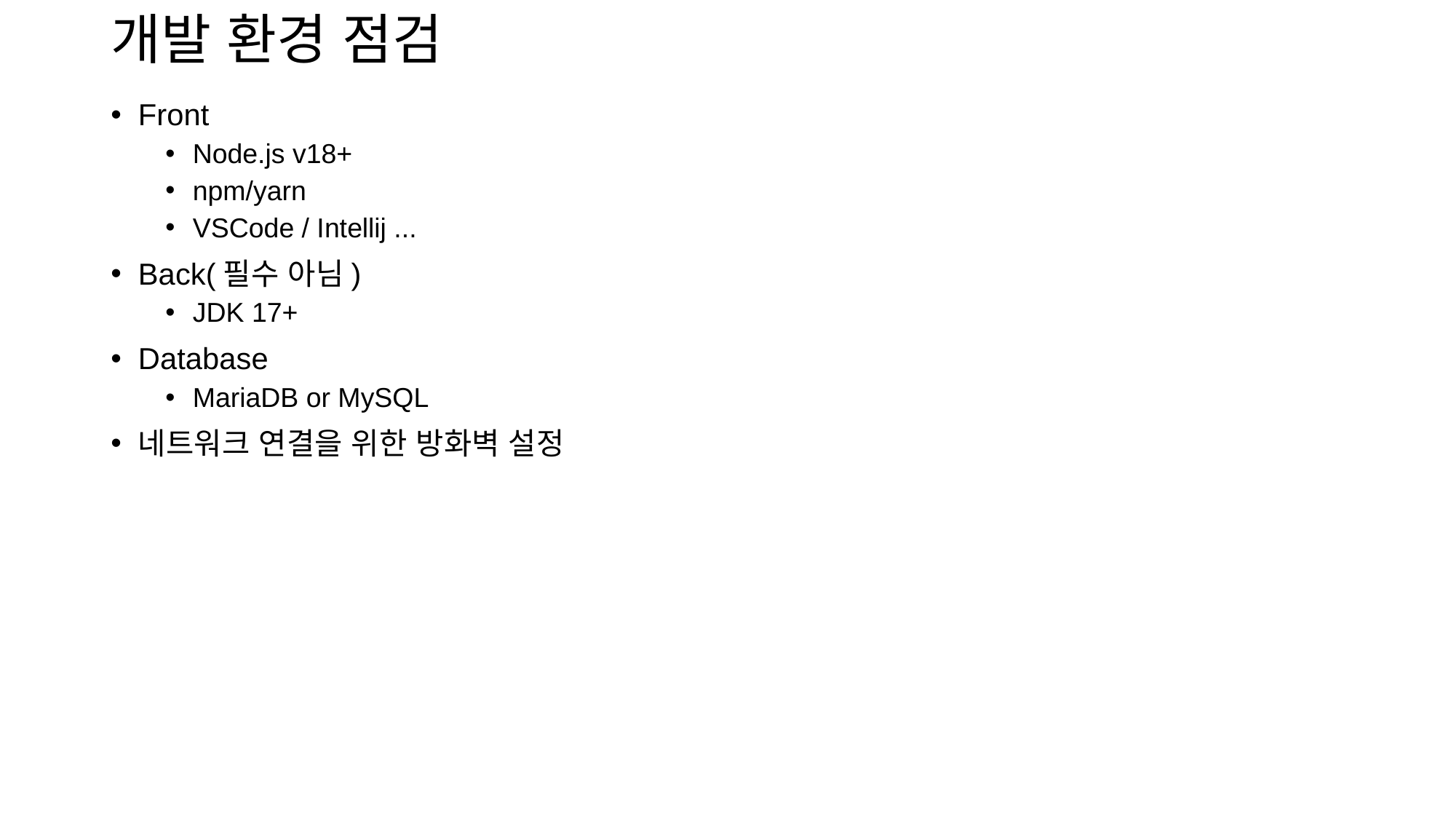

# 개발 환경 점검
Front
Node.js v18+
npm/yarn
VSCode / Intellij ...
Back(필수 아님)
JDK 17+
Database
MariaDB or MySQL
네트워크 연결을 위한 방화벽 설정